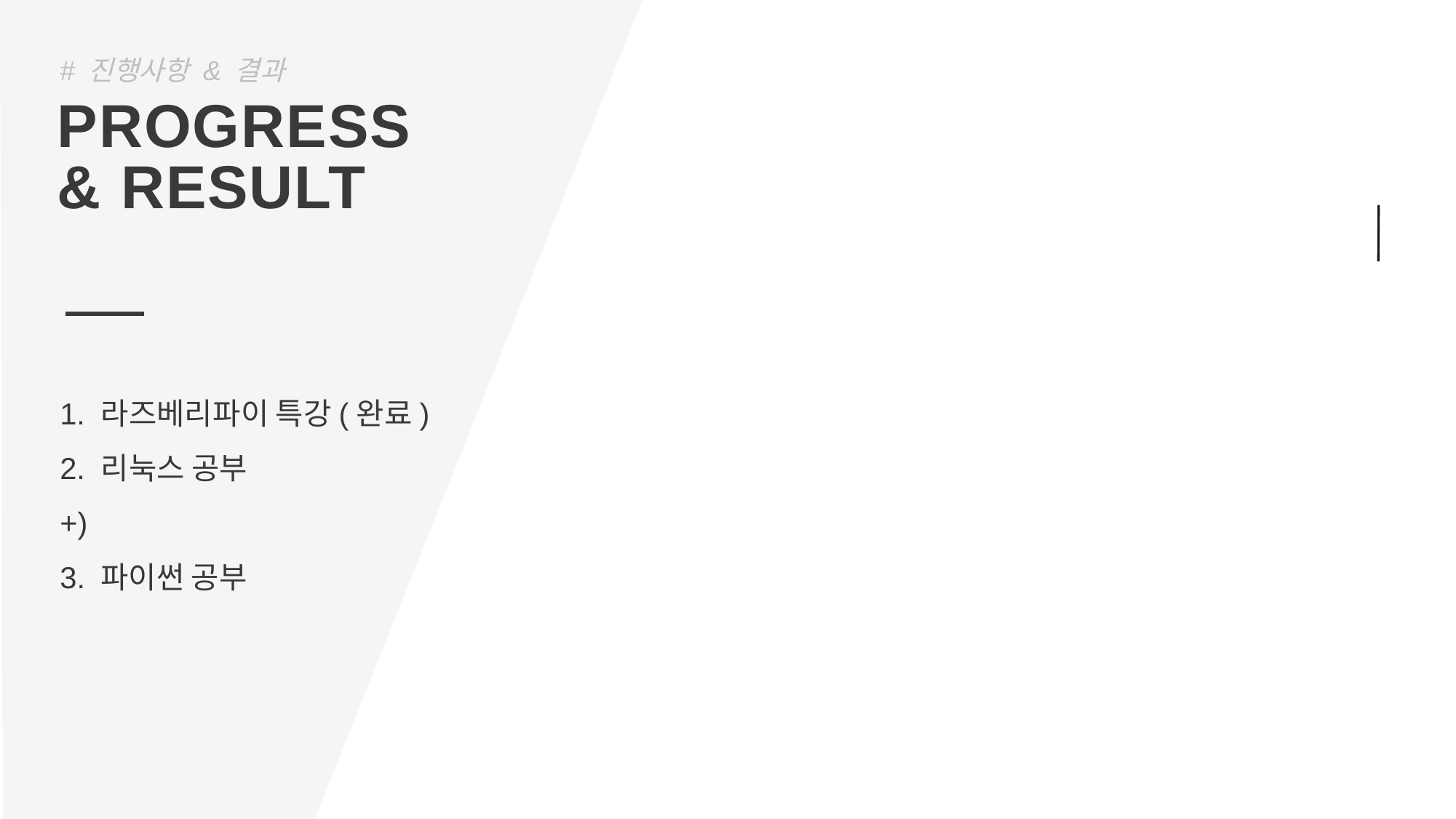

# 진행사항 & 결과
PROGRESS
& RESULT
4

라즈베리파이 특강(완료)
리눅스 공부
+)
3. 파이썬 공부